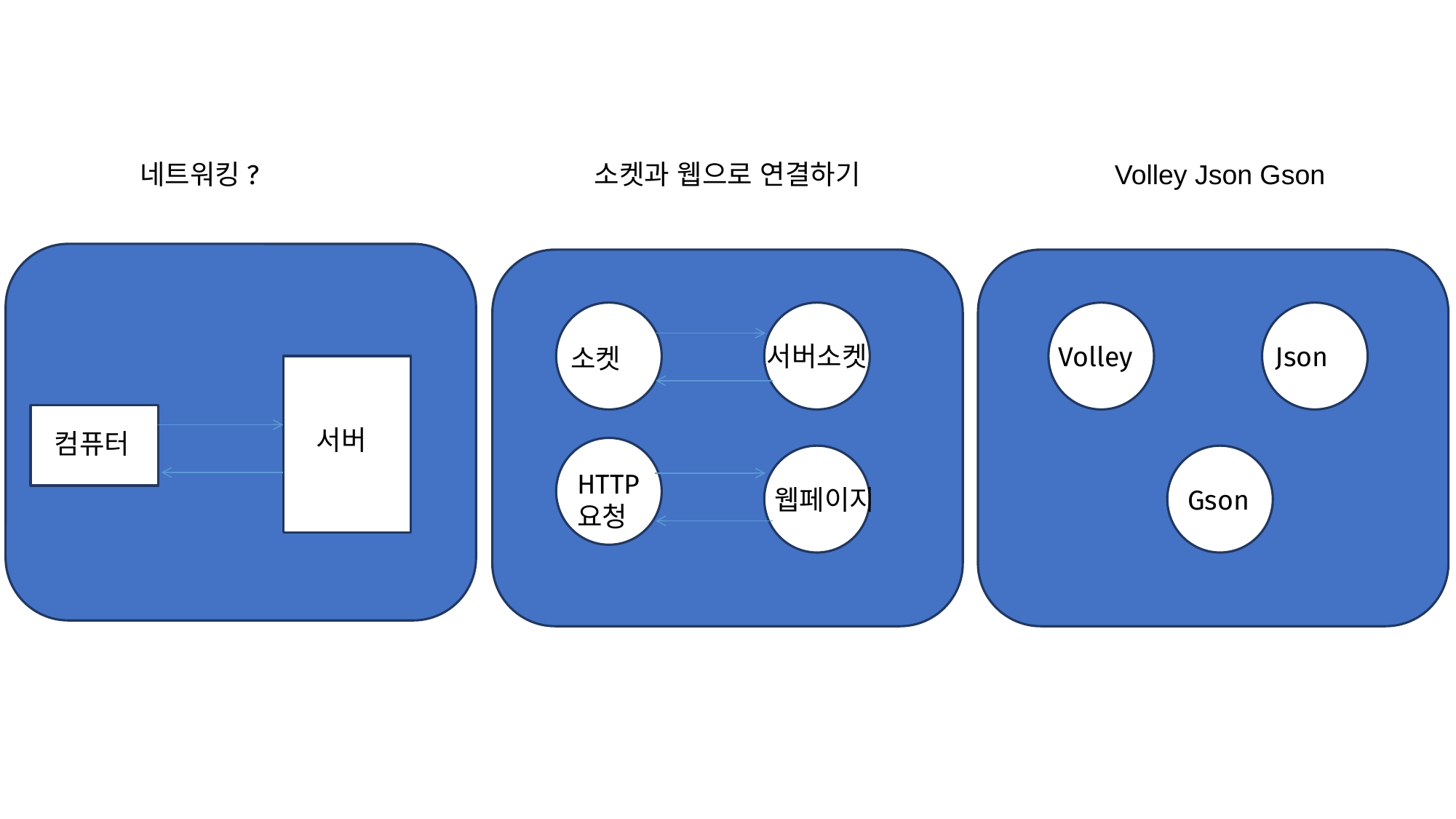

네트워킹?

소켓과 웹으로 연결하기
Volley Json Gson

Volley
Json
서버소켓
소켓

서버
컴퓨터

HTTP
요청
웹페이지
Gson